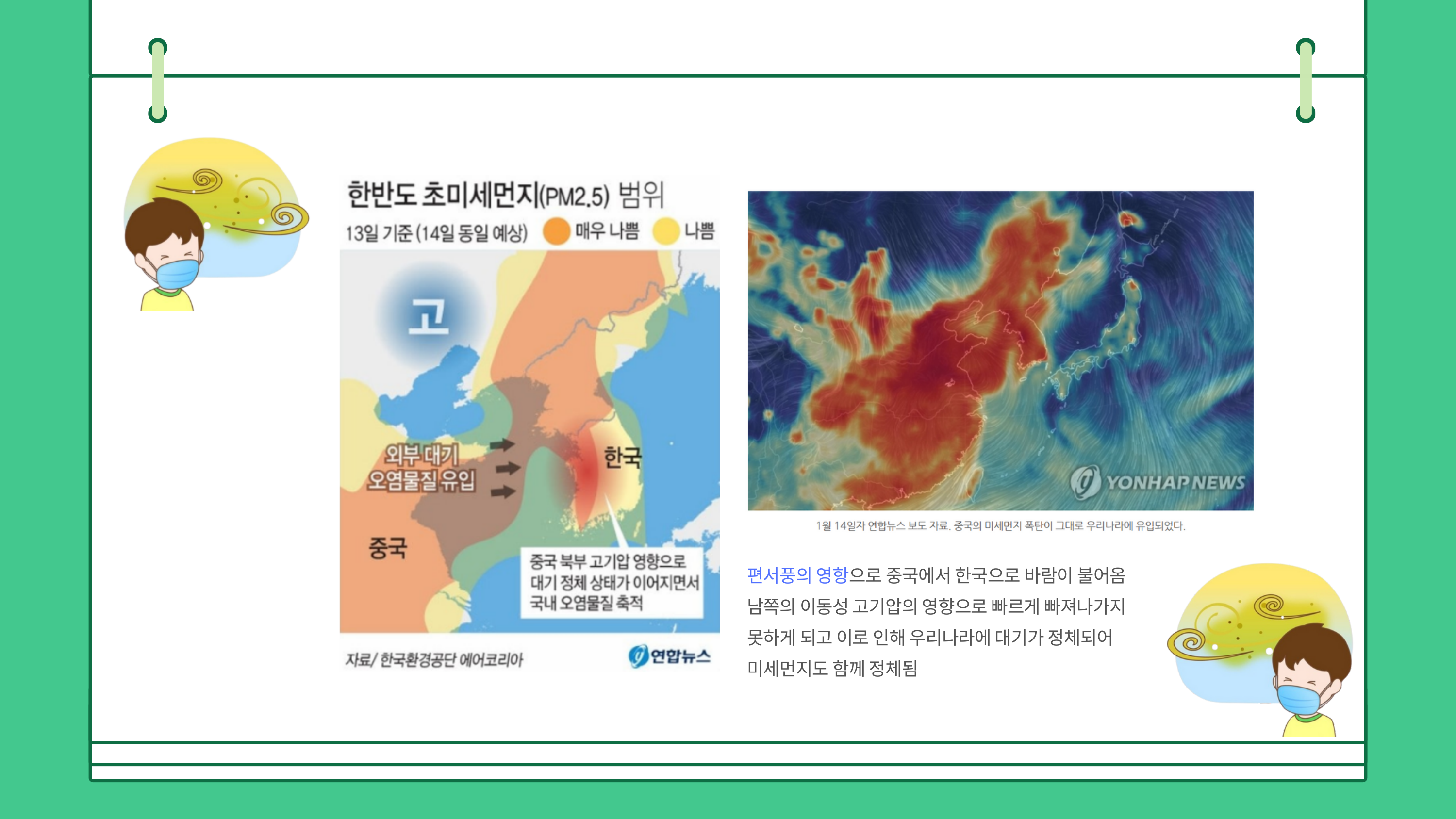

편서풍의 영항으로 중국에서 한국으로 바람이 불어옴
남쪽의 이동성 고기압의 영향으로 빠르게 빠져나가지
못하게 되고 이로 인해 우리나라에 대기가 정체되어
미세먼지도 함께 정체됨